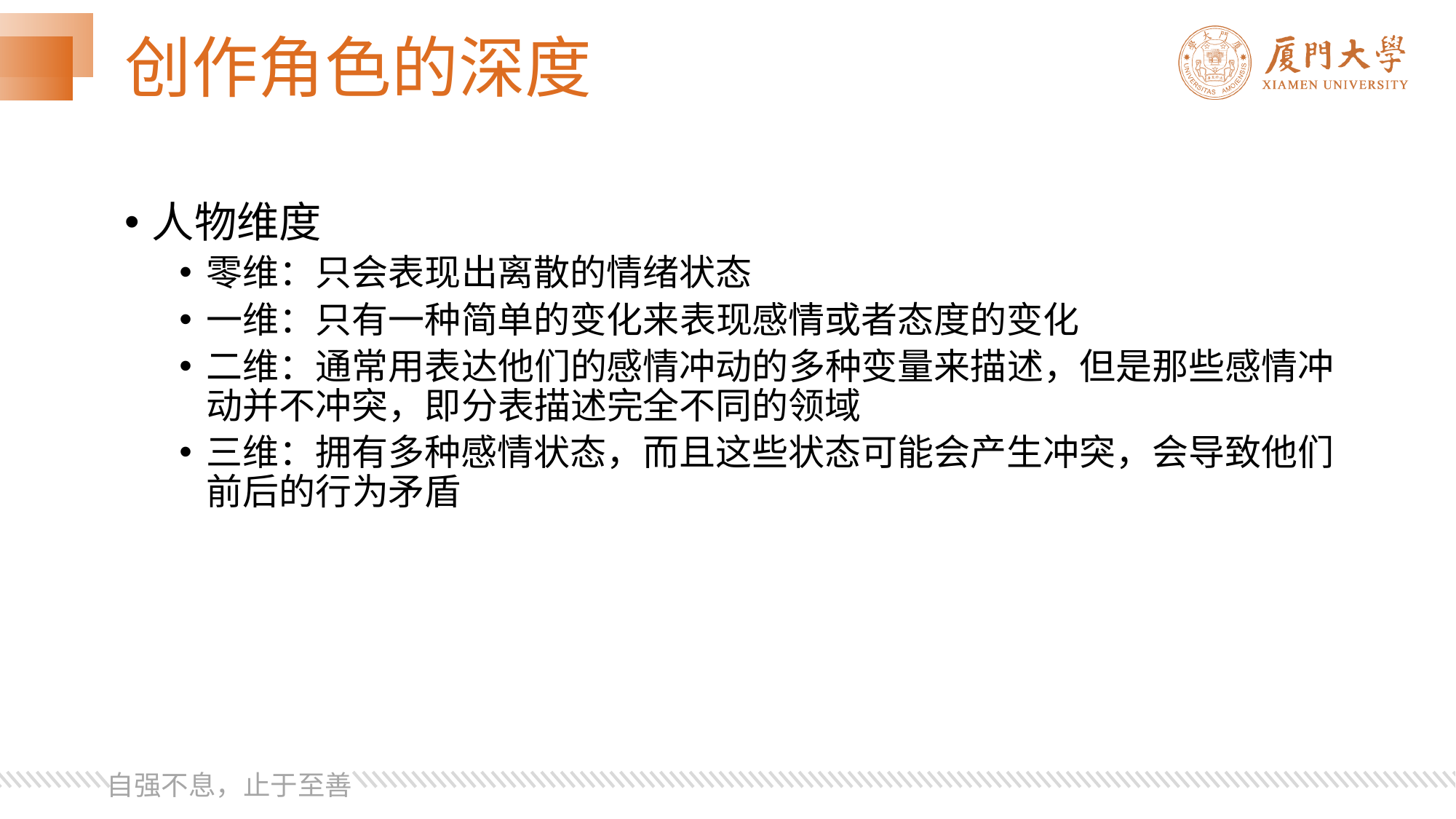

# 创作角色的深度
人物维度
零维：只会表现出离散的情绪状态
一维：只有一种简单的变化来表现感情或者态度的变化
二维：通常用表达他们的感情冲动的多种变量来描述，但是那些感情冲动并不冲突，即分表描述完全不同的领域
三维：拥有多种感情状态，而且这些状态可能会产生冲突，会导致他们前后的行为矛盾